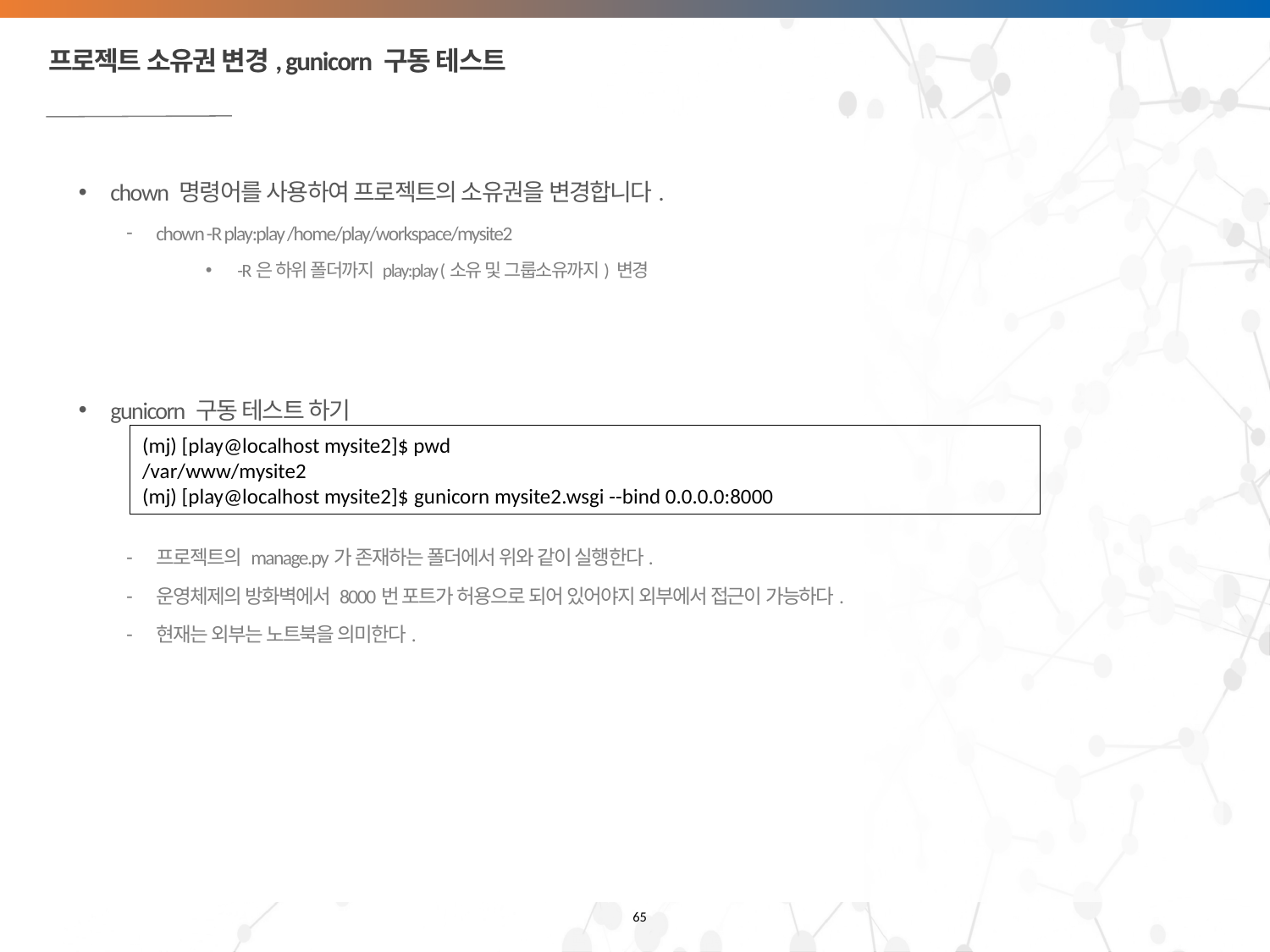

# 프로젝트 소유권 변경, gunicorn 구동 테스트

chown 명령어를 사용하여 프로젝트의 소유권을 변경합니다.
chown -R play:play /home/play/workspace/mysite2
-R은 하위 폴더까지 play:play (소유 및 그룹소유까지) 변경

gunicorn 구동 테스트 하기

프로젝트의 manage.py가 존재하는 폴더에서 위와 같이 실행한다.
운영체제의 방화벽에서 8000번 포트가 허용으로 되어 있어야지 외부에서 접근이 가능하다.
현재는 외부는 노트북을 의미한다.

(mj) [play@localhost mysite2]$ pwd
/var/www/mysite2
(mj) [play@localhost mysite2]$ gunicorn mysite2.wsgi --bind 0.0.0.0:8000
65